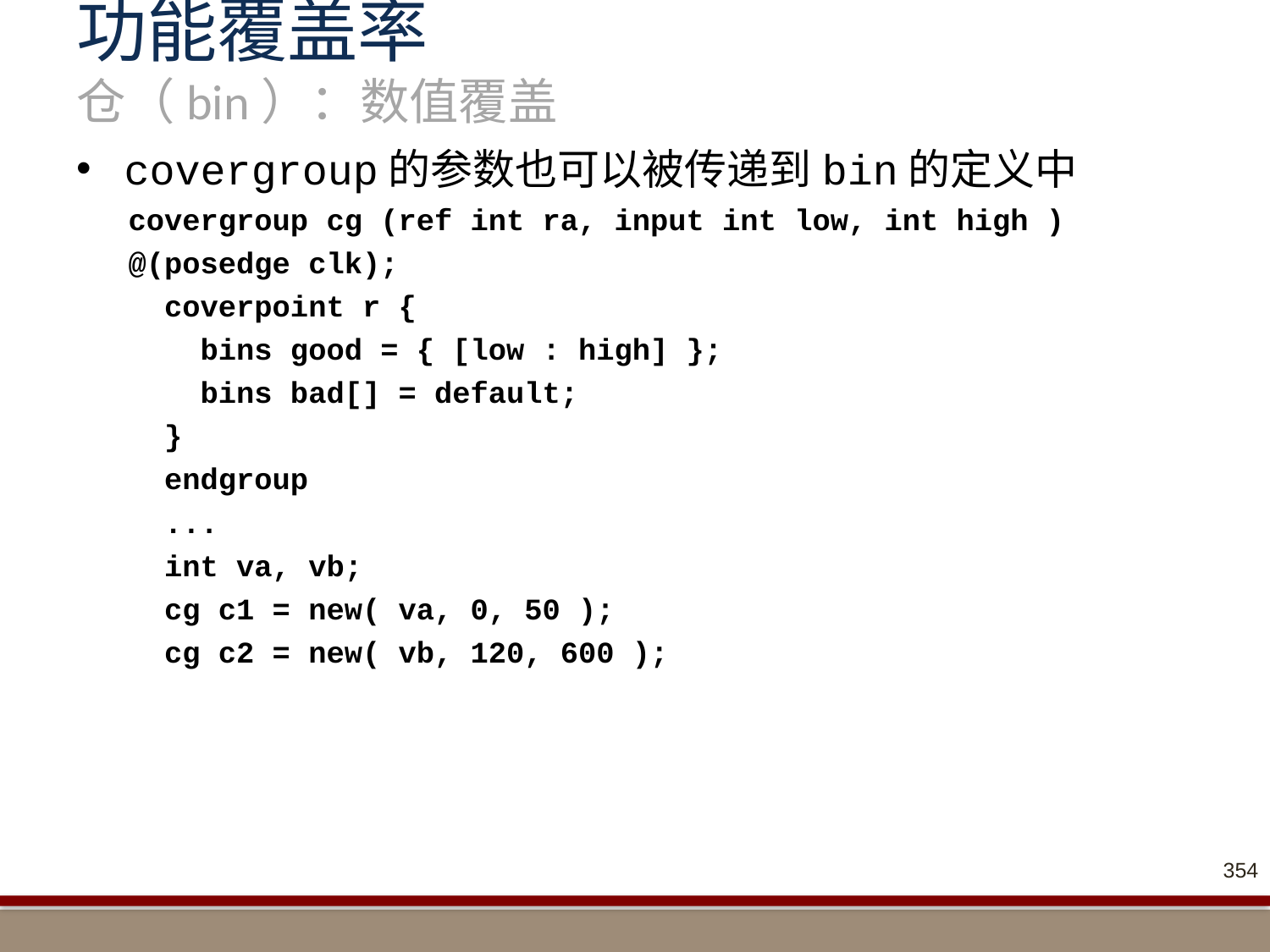

# 功能覆盖率 仓（bin）：数值覆盖
covergroup的参数也可以被传递到bin的定义中
covergroup cg (ref int ra, input int low, int high ) @(posedge clk);
  coverpoint r {
    bins good = { [low : high] };
    bins bad[] = default;
  }
  endgroup
  ...
  int va, vb;
  cg c1 = new( va, 0, 50 );
  cg c2 = new( vb, 120, 600 );
354